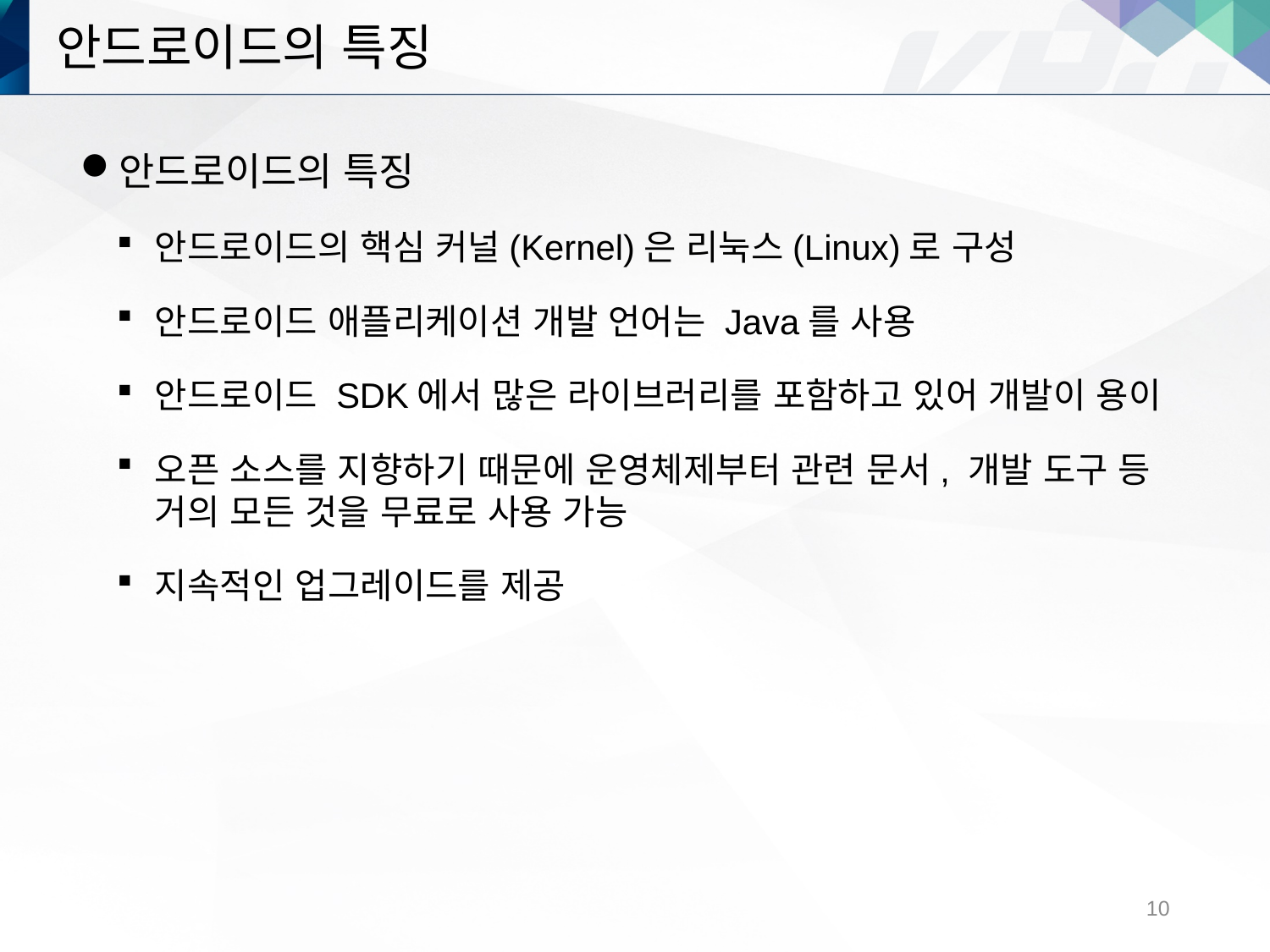

# 안드로이드의 특징
안드로이드의 특징
안드로이드의 핵심 커널(Kernel)은 리눅스(Linux)로 구성
안드로이드 애플리케이션 개발 언어는 Java를 사용
안드로이드 SDK에서 많은 라이브러리를 포함하고 있어 개발이 용이
오픈 소스를 지향하기 때문에 운영체제부터 관련 문서, 개발 도구 등 거의 모든 것을 무료로 사용 가능
지속적인 업그레이드를 제공
10